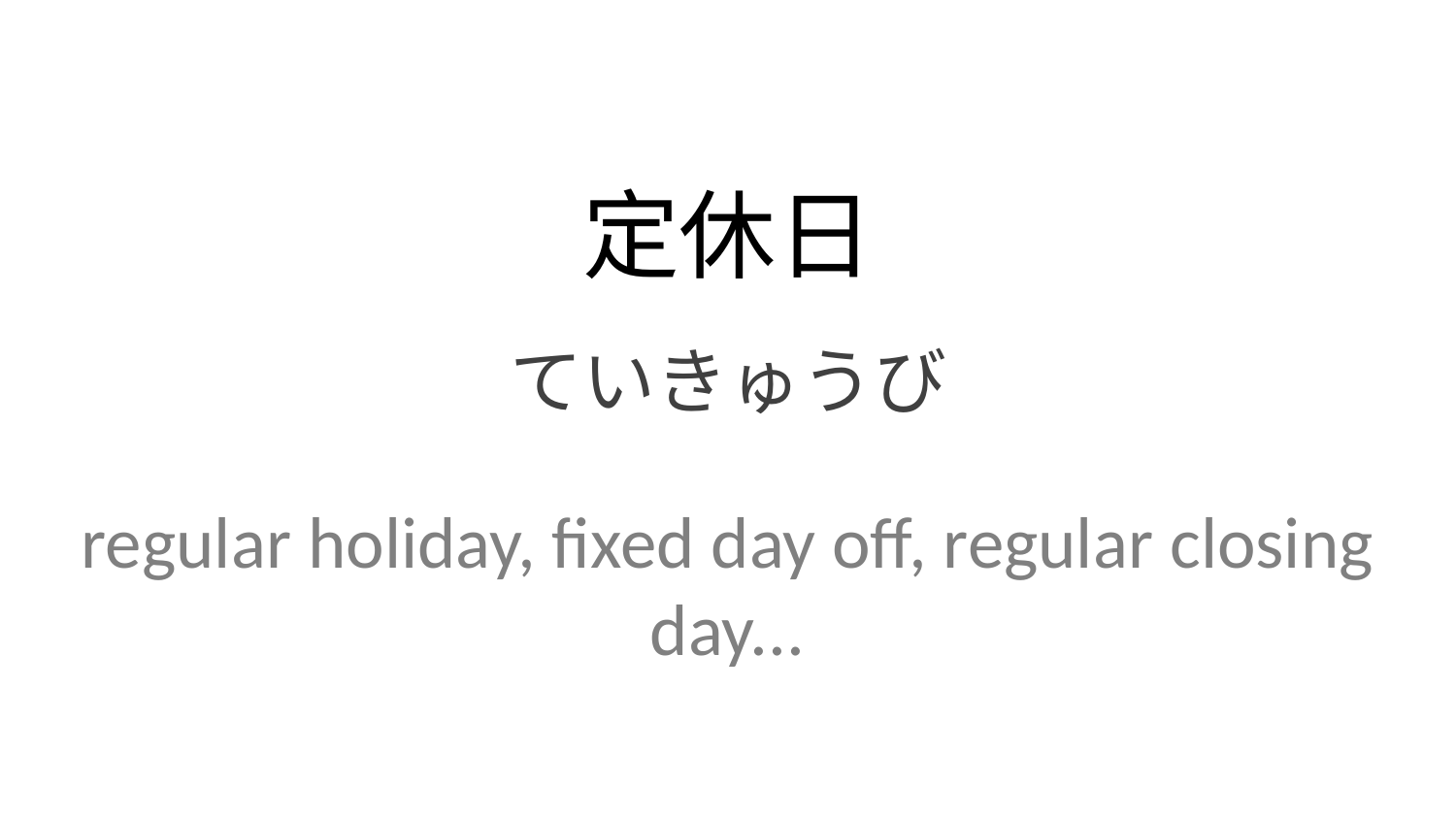

定休日

ていきゅうび
regular holiday, fixed day off, regular closing day...